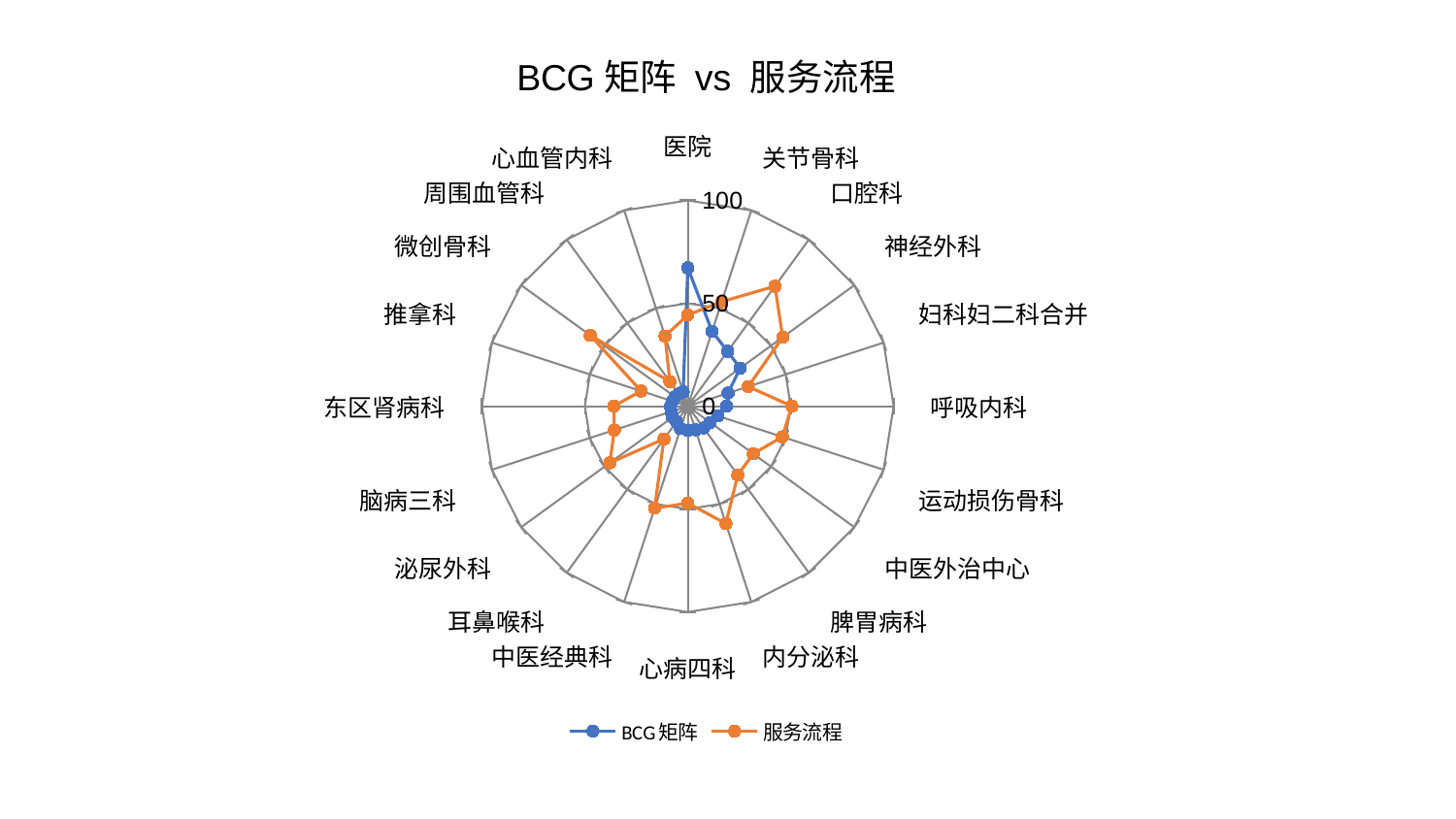

### Chart: BCG矩阵 vs 服务流程

| Category | BCG矩阵 | 服务流程 |
|---|---|---|
| 医院 | 67.2301164111341 | 44.32759082753766 |
| 关节骨科 | 38.201381910240535 | 53.38901610240846 |
| 口腔科 | 32.962739681331904 | 72.06650300660205 |
| 神经外科 | 31.462606449783298 | 57.003136243526015 |
| 妇科妇二科合并 | 20.59549712620687 | 30.857641400313142 |
| 呼吸内科 | 18.76315254779763 | 50.58085438909234 |
| 运动损伤骨科 | 15.408085295421557 | 48.26270642594781 |
| 中医外治中心 | 13.485119937171937 | 39.353426894687274 |
| 脾胃病科 | 13.072650875378374 | 41.33222812579733 |
| 内分泌科 | 12.044522831306297 | 59.99562267547736 |
| 心病四科 | 11.788009733163749 | 47.091978916905546 |
| 中医经典科 | 11.47700917388848 | 52.12048285874284 |
| 耳鼻喉科 | 9.350444093169967 | 19.718715423558205 |
| 泌尿外科 | 9.150655061840142 | 46.74989433920507 |
| 脑病三科 | 8.545106777059587 | 37.52403854381524 |
| 东区肾病科 | 8.410644276792883 | 35.944080208888934 |
| 推拿科 | 7.809833854776396 | 23.874317219384302 |
| 微创骨科 | 7.6666043522934055 | 58.565737665445106 |
| 周围血管科 | 7.391603715907706 | 14.805427947114712 |
| 心血管内科 | 7.372463419823688 | 35.78376206409935 |
82